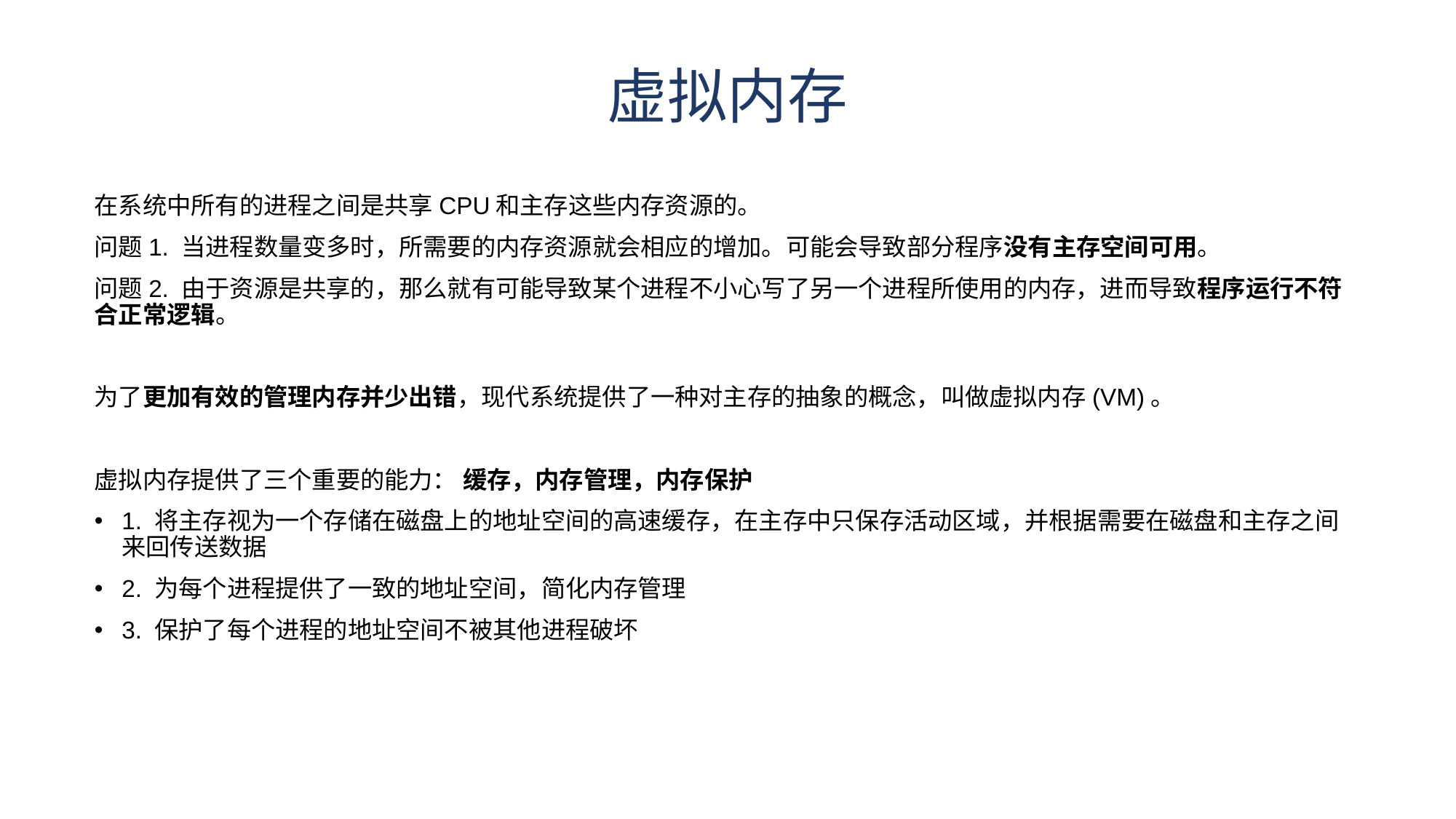

虚拟内存
在系统中所有的进程之间是共享CPU和主存这些内存资源的。
问题1. 当进程数量变多时，所需要的内存资源就会相应的增加。可能会导致部分程序没有主存空间可用。
问题2. 由于资源是共享的，那么就有可能导致某个进程不小心写了另一个进程所使用的内存，进而导致程序运行不符合正常逻辑。

为了更加有效的管理内存并少出错，现代系统提供了一种对主存的抽象的概念，叫做虚拟内存(VM)。

虚拟内存提供了三个重要的能力： 缓存，内存管理，内存保护
1. 将主存视为一个存储在磁盘上的地址空间的高速缓存，在主存中只保存活动区域，并根据需要在磁盘和主存之间来回传送数据
2. 为每个进程提供了一致的地址空间，简化内存管理
3. 保护了每个进程的地址空间不被其他进程破坏